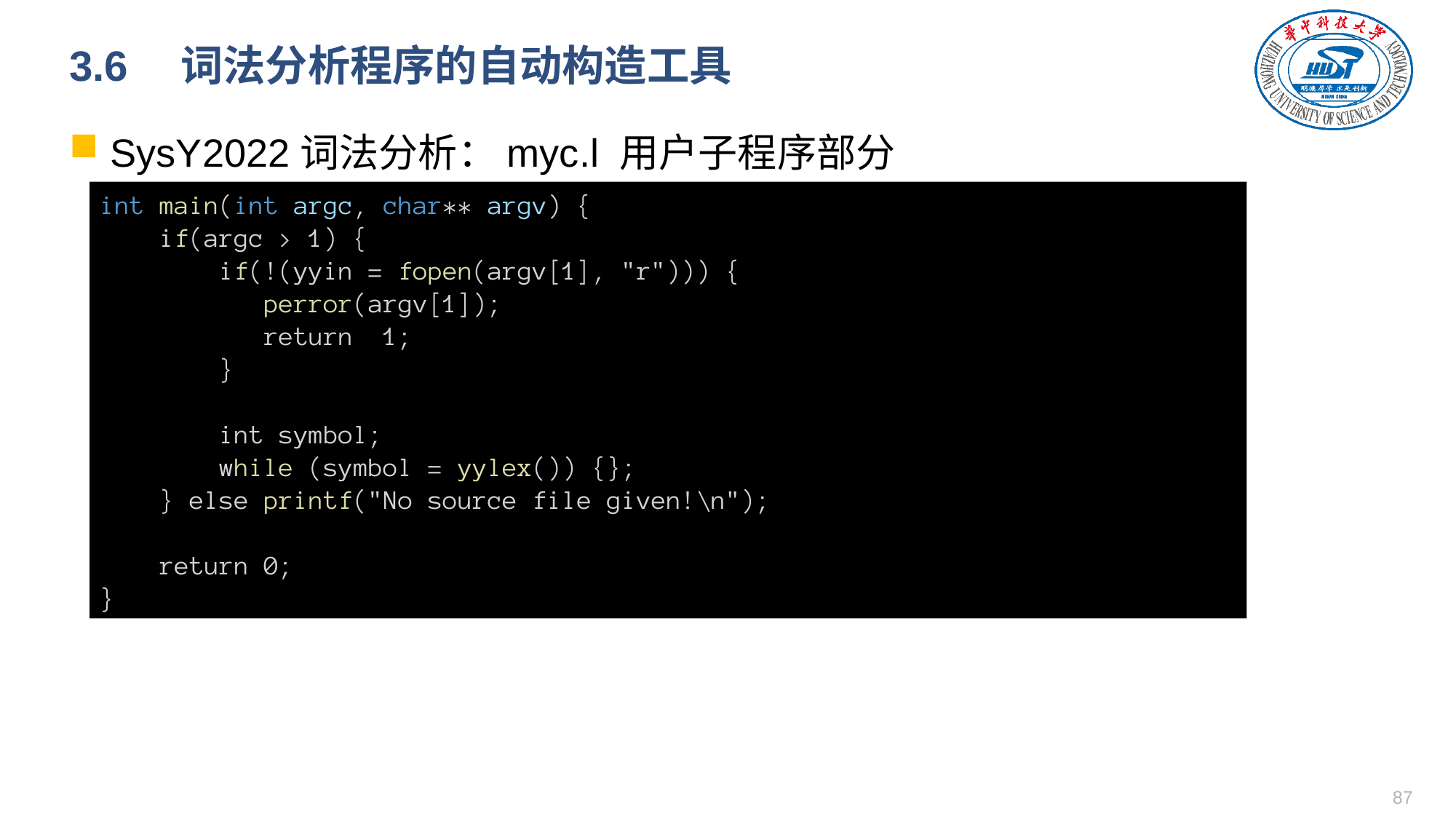

# 3.6　词法分析程序的自动构造工具
SysY2022词法分析：myc.l 用户子程序部分
int main(int argc, char** argv) {
    if(argc > 1) {
        if(!(yyin = fopen(argv[1], "r"))) {
           perror(argv[1]);
           return  1;
        }
        int symbol;
        while (symbol = yylex()) {};
    } else printf("No source file given!\n");
    return 0;
}
87